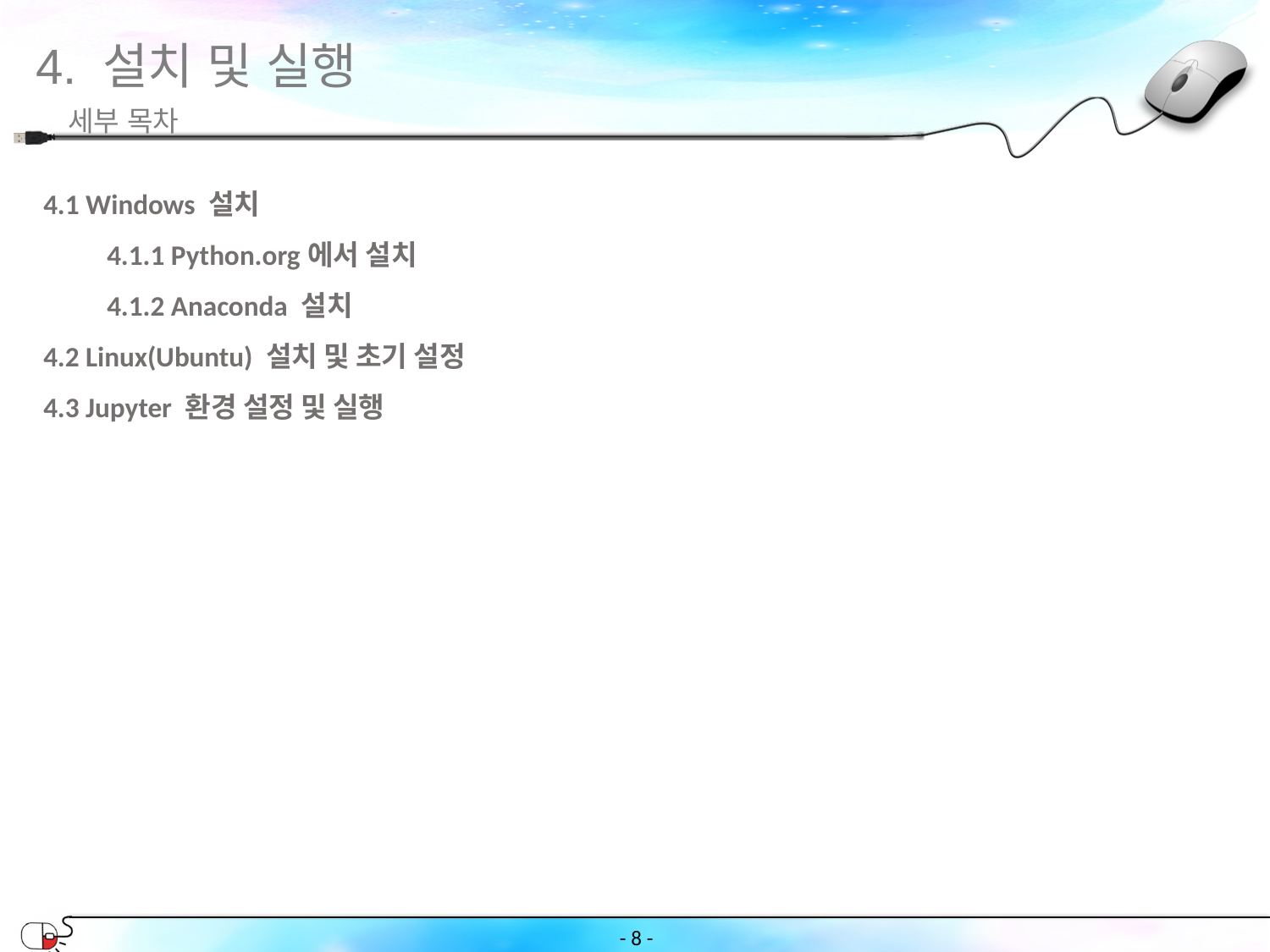

4. 설치 및 실행
세부 목차
4.1 Windows 설치
4.1.1 Python.org에서 설치
4.1.2 Anaconda 설치
4.2 Linux(Ubuntu) 설치 및 초기 설정
4.3 Jupyter 환경 설정 및 실행
- 8 -